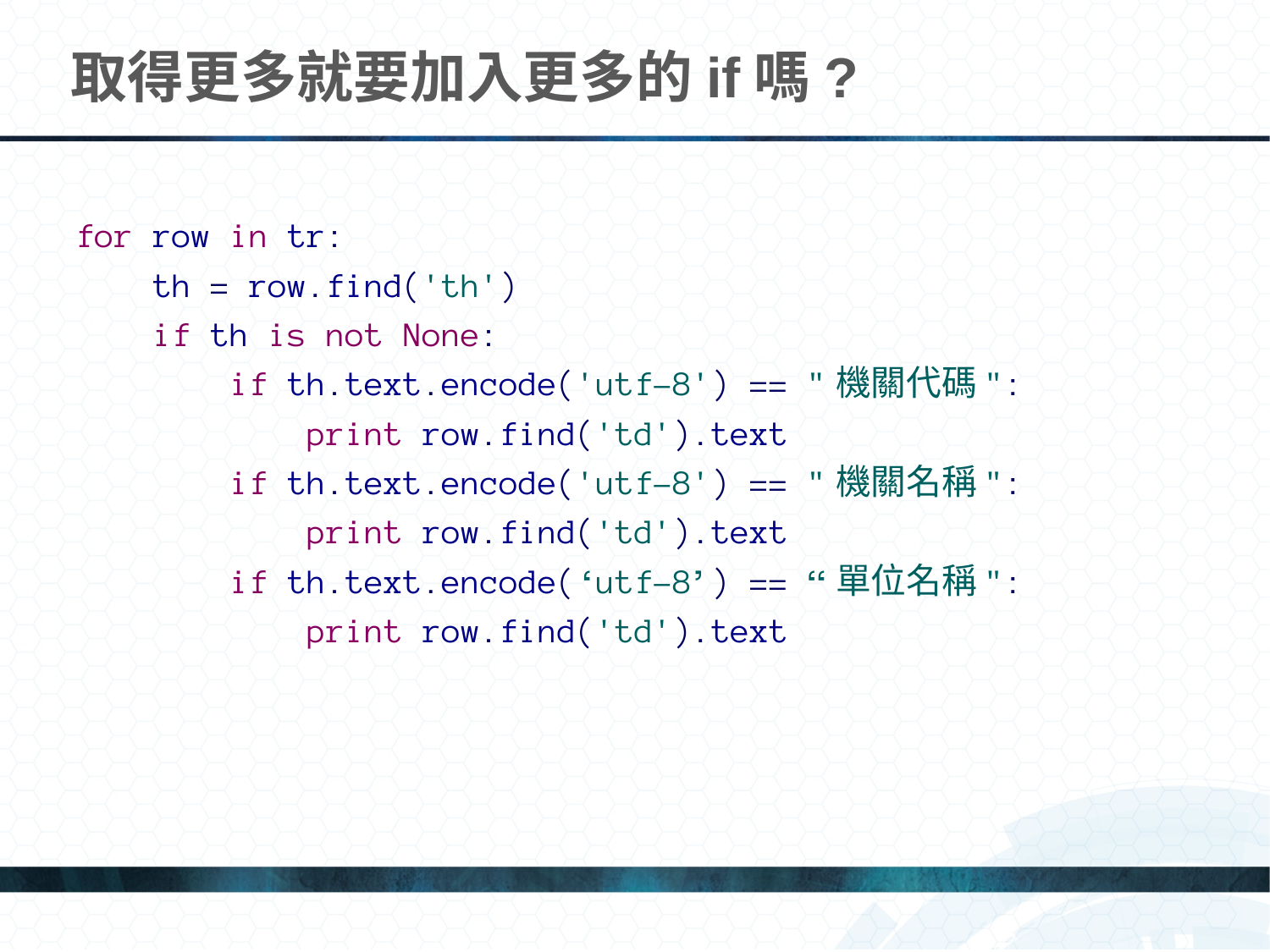

# 取得更多就要加入更多的if嗎?
for row in tr:
    th = row.find('th')
    if th is not None:
        if th.text.encode('utf-8') == "機關代碼":
            print row.find('td').text
        if th.text.encode('utf-8') == "機關名稱":
            print row.find('td').text
        if th.text.encode(‘utf-8’) == “單位名稱":
            print row.find('td').text